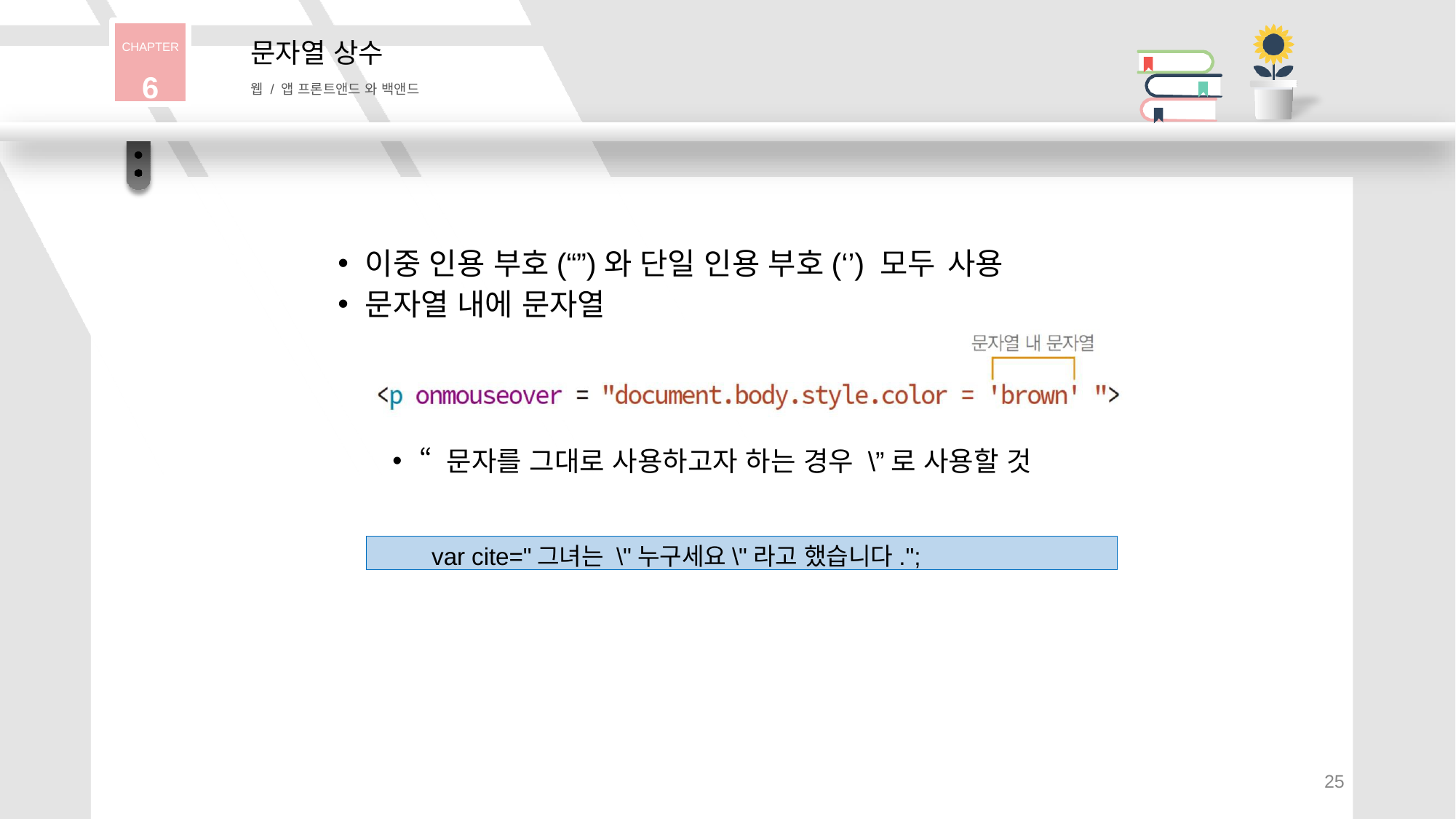

CHAPTER

6

문자열 상수
웹 / 앱 프론트앤드 와 백앤드

이중 인용 부호(“”)와 단일 인용 부호(‘’) 모두 사용
문자열 내에 문자열

“ 문자를 그대로 사용하고자 하는 경우 \”로 사용할 것
var cite="그녀는 \"누구세요\"라고 했습니다.";
25